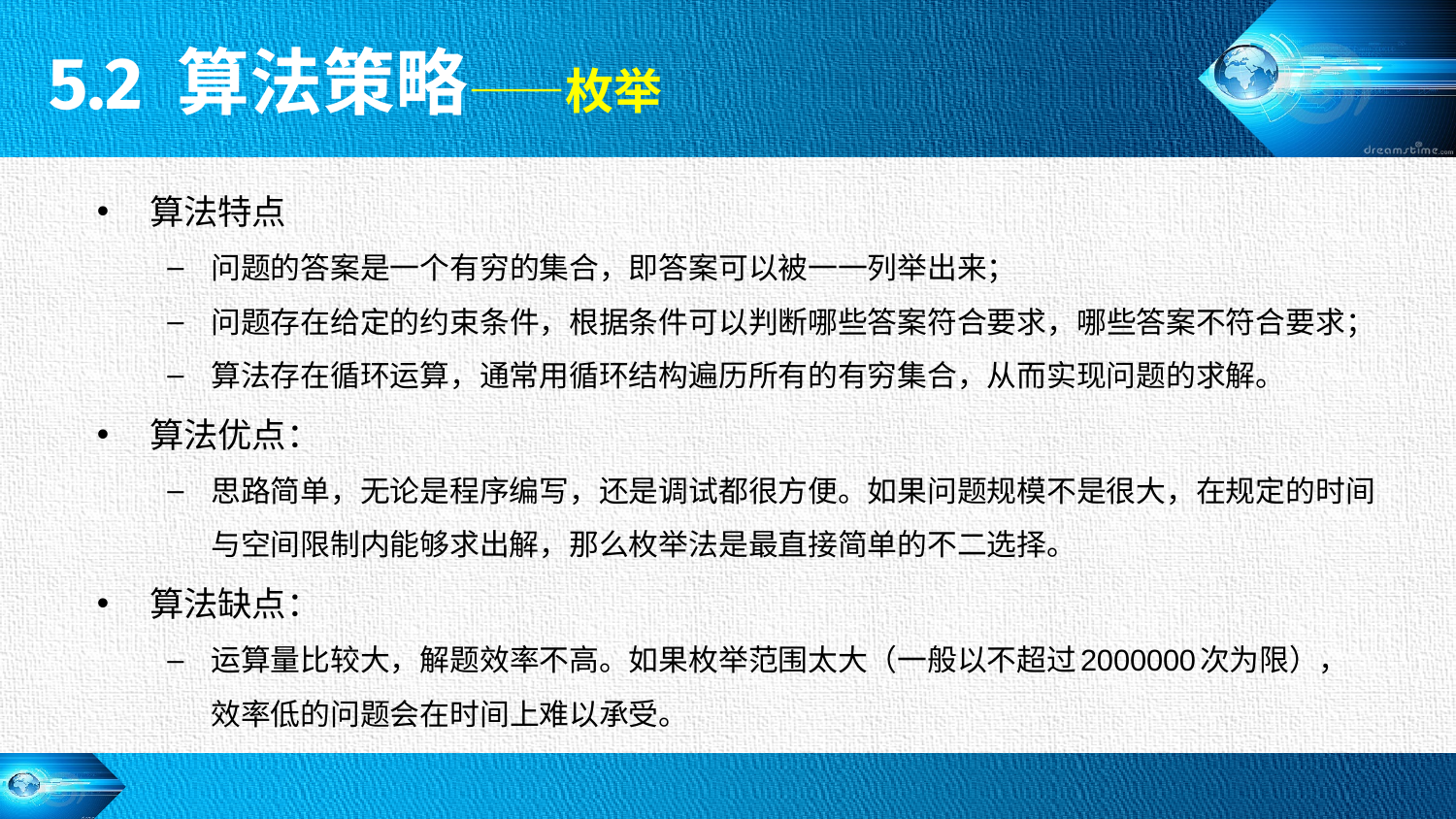

5.2 算法策略——枚举
算法特点
问题的答案是一个有穷的集合，即答案可以被一一列举出来；
问题存在给定的约束条件，根据条件可以判断哪些答案符合要求，哪些答案不符合要求；
算法存在循环运算，通常用循环结构遍历所有的有穷集合，从而实现问题的求解。
算法优点：
思路简单，无论是程序编写，还是调试都很方便。如果问题规模不是很大，在规定的时间与空间限制内能够求出解，那么枚举法是最直接简单的不二选择。
算法缺点：
运算量比较大，解题效率不高。如果枚举范围太大（一般以不超过2000000次为限），效率低的问题会在时间上难以承受。